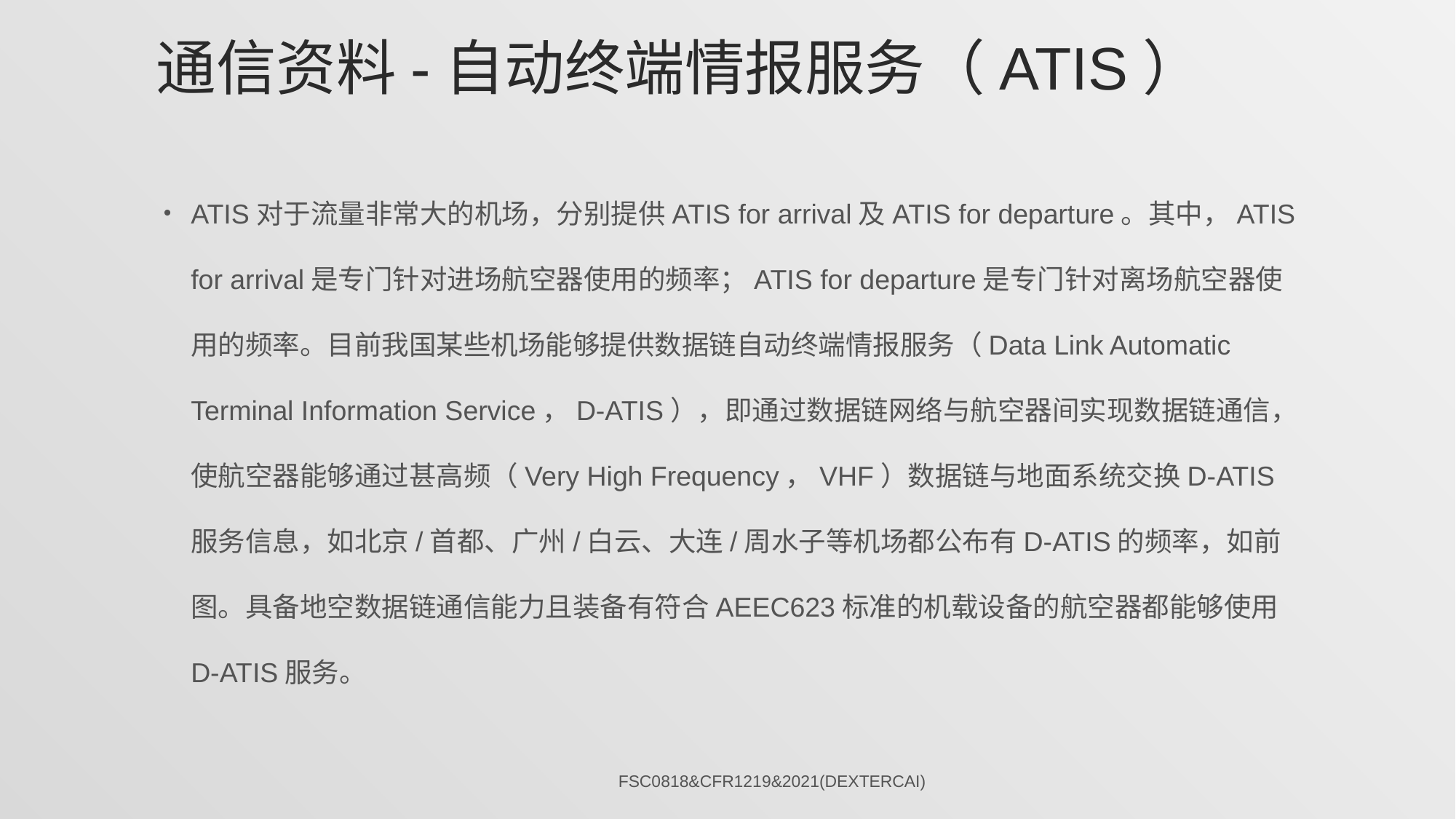

# 通信资料-自动终端情报服务（ATIS）
ATIS对于流量非常大的机场，分别提供ATIS for arrival及ATIS for departure。其中，ATIS for arrival是专门针对进场航空器使用的频率；ATIS for departure是专门针对离场航空器使用的频率。目前我国某些机场能够提供数据链自动终端情报服务（Data Link Automatic Terminal Information Service，D-ATIS），即通过数据链网络与航空器间实现数据链通信，使航空器能够通过甚高频（Very High Frequency，VHF）数据链与地面系统交换D-ATIS服务信息，如北京/首都、广州/白云、大连/周水子等机场都公布有D-ATIS的频率，如前图。具备地空数据链通信能力且装备有符合AEEC623标准的机载设备的航空器都能够使用D-ATIS服务。
FSC0818&CFR1219&2021(DexterCai)